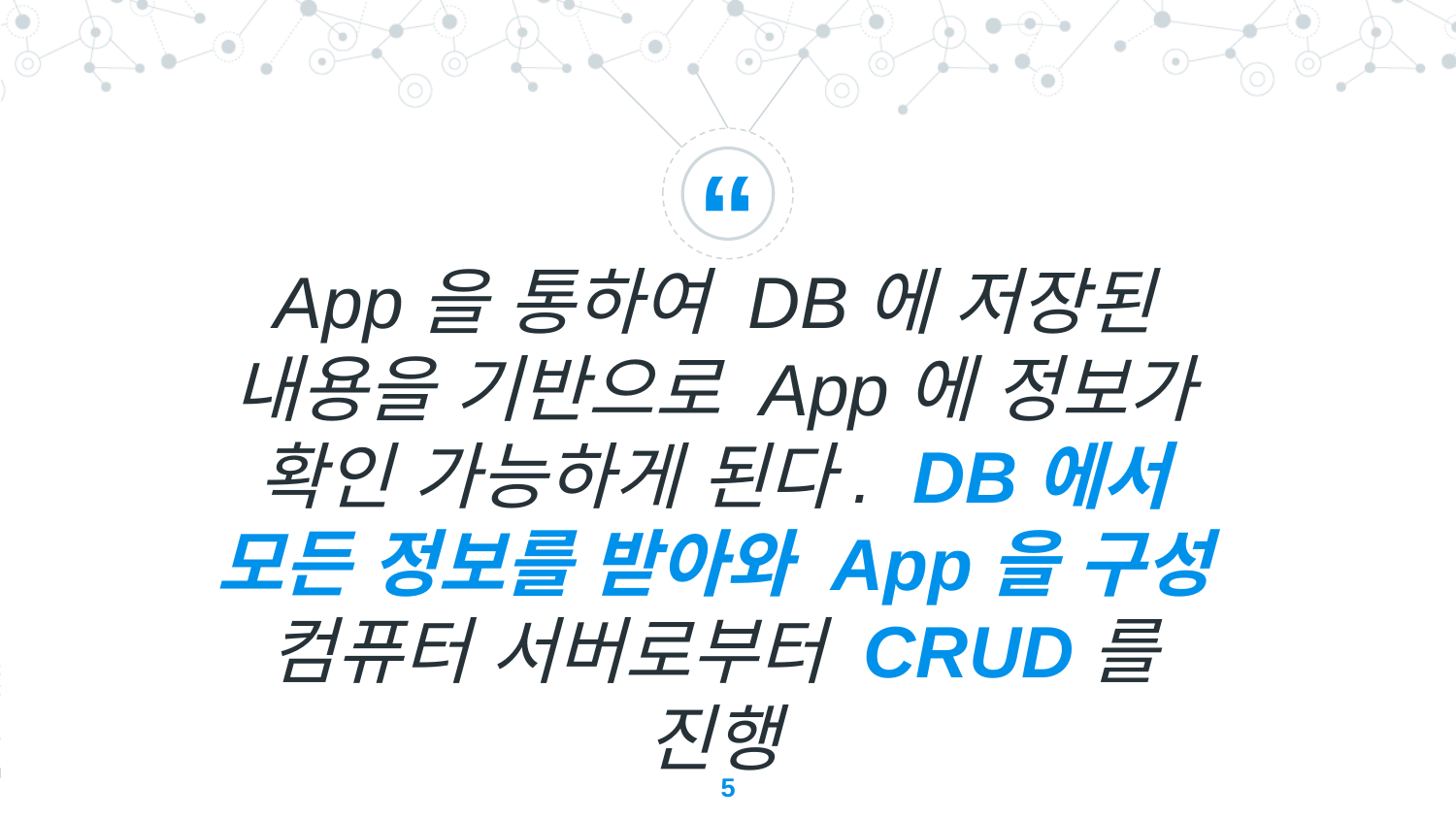

App을 통하여 DB에 저장된 내용을 기반으로 App에 정보가 확인 가능하게 된다.  DB에서 모든 정보를 받아와 App을 구성 컴퓨터 서버로부터 CRUD를 진행
5